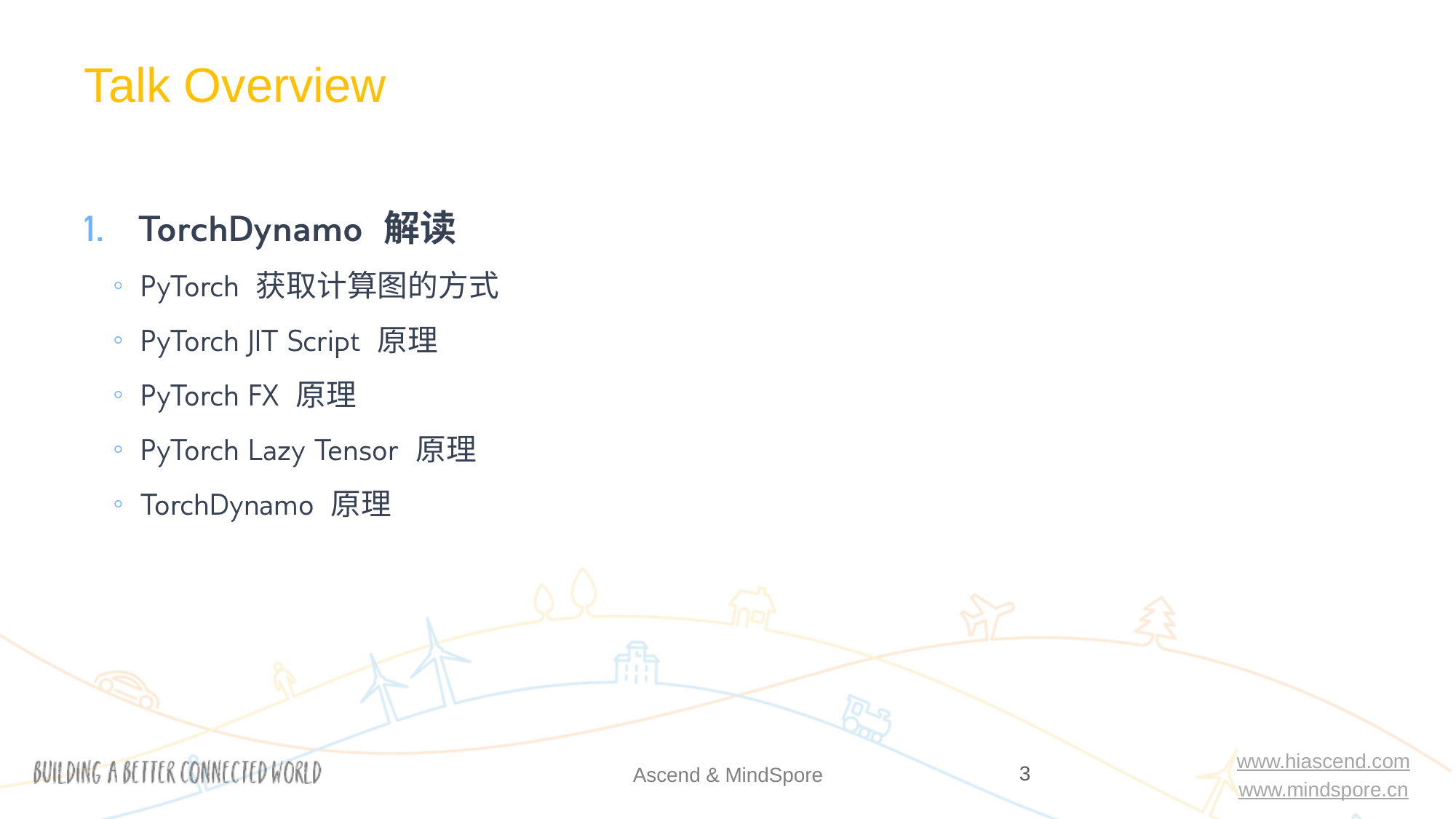

Talk Overview
TorchDynamo 解读
PyTorch 获取计算图的方式
PyTorch JIT Script 原理
PyTorch FX 原理
PyTorch Lazy Tensor 原理
TorchDynamo 原理